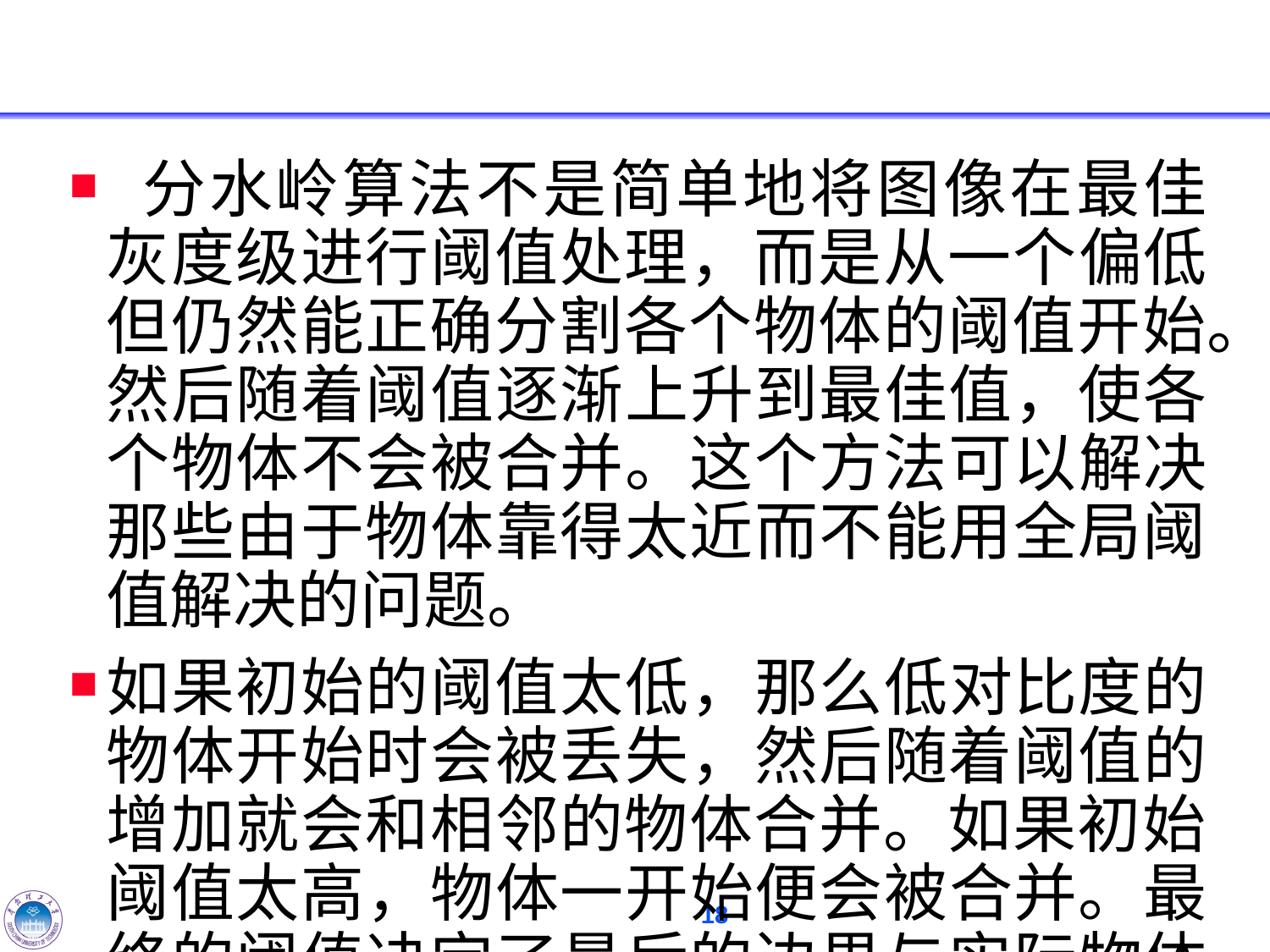

#
 分水岭算法不是简单地将图像在最佳灰度级进行阈值处理，而是从一个偏低但仍然能正确分割各个物体的阈值开始。然后随着阈值逐渐上升到最佳值，使各个物体不会被合并。这个方法可以解决那些由于物体靠得太近而不能用全局阈值解决的问题。
如果初始的阈值太低，那么低对比度的物体开始时会被丢失，然后随着阈值的增加就会和相邻的物体合并。如果初始阈值太高，物体一开始便会被合并。最终的阈值决定了最后的边界与实际物体的吻合程度。